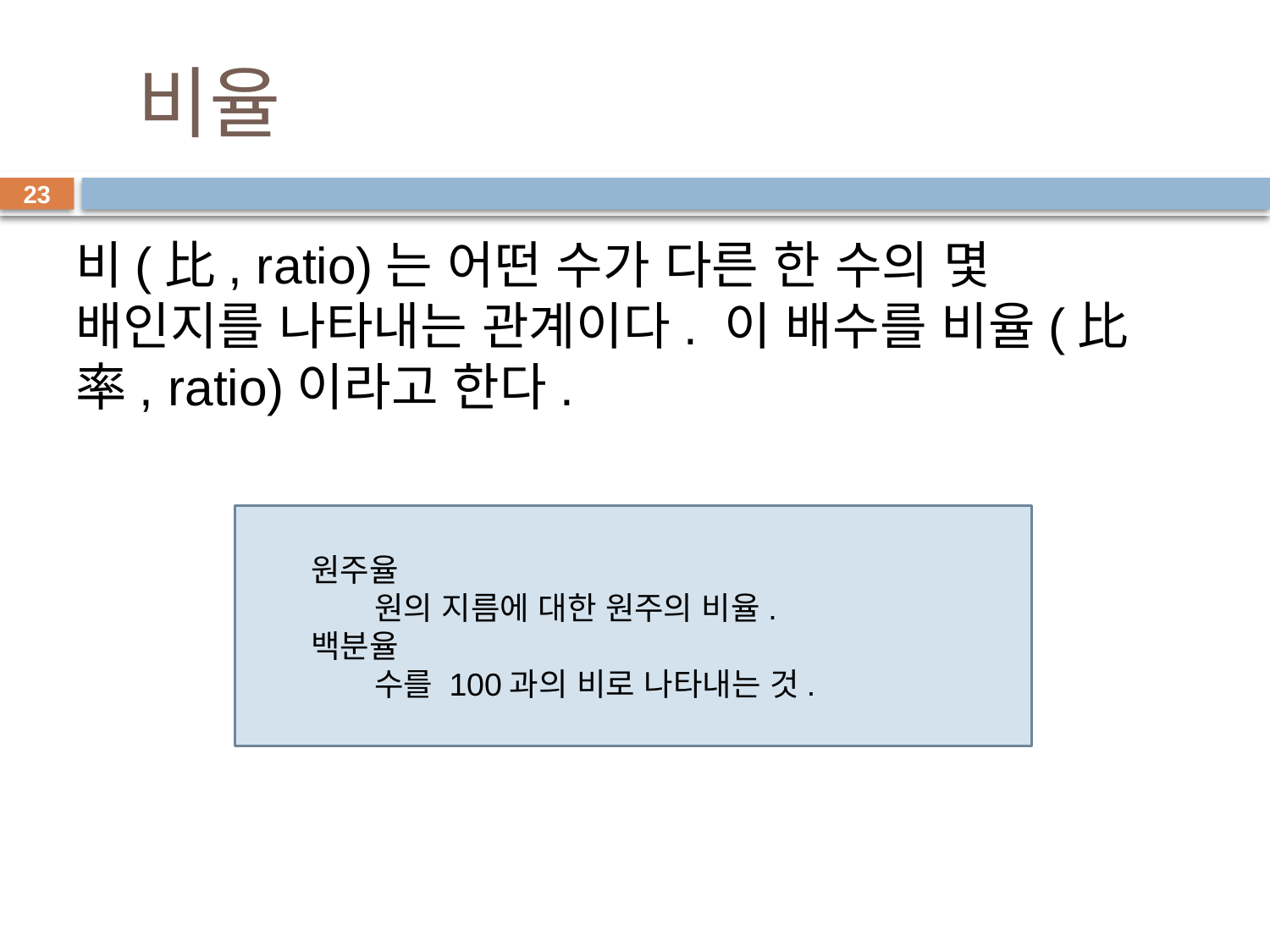

# 비율
23
비(比, ratio)는 어떤 수가 다른 한 수의 몇 배인지를 나타내는 관계이다. 이 배수를 비율(比率, ratio)이라고 한다.
원주율
원의 지름에 대한 원주의 비율.
백분율
수를 100과의 비로 나타내는 것.